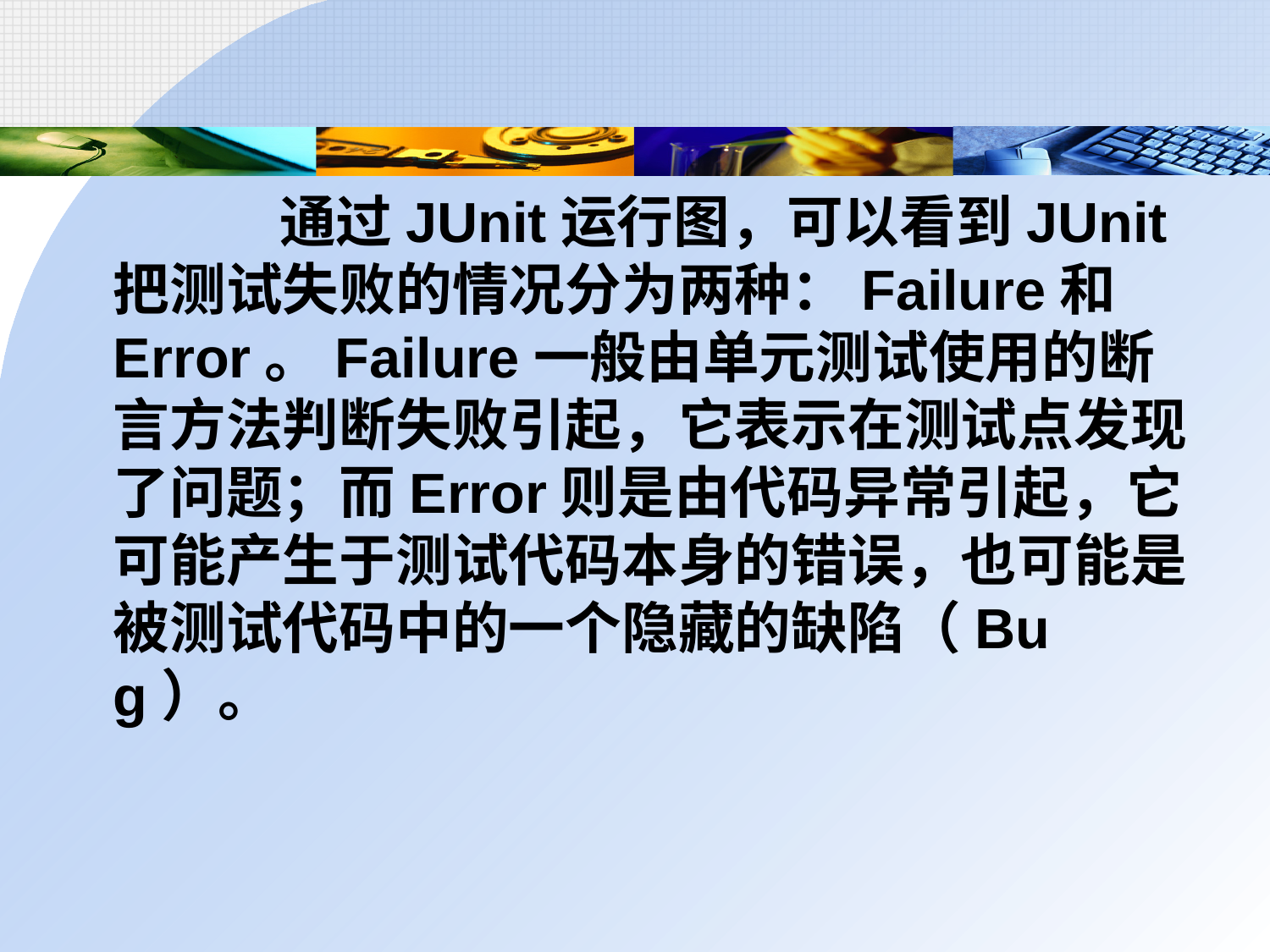

通过JUnit运行图，可以看到JUnit把测试失败的情况分为两种：Failure和Error。Failure一般由单元测试使用的断言方法判断失败引起，它表示在测试点发现了问题；而Error则是由代码异常引起，它可能产生于测试代码本身的错误，也可能是被测试代码中的一个隐藏的缺陷（Bug）。